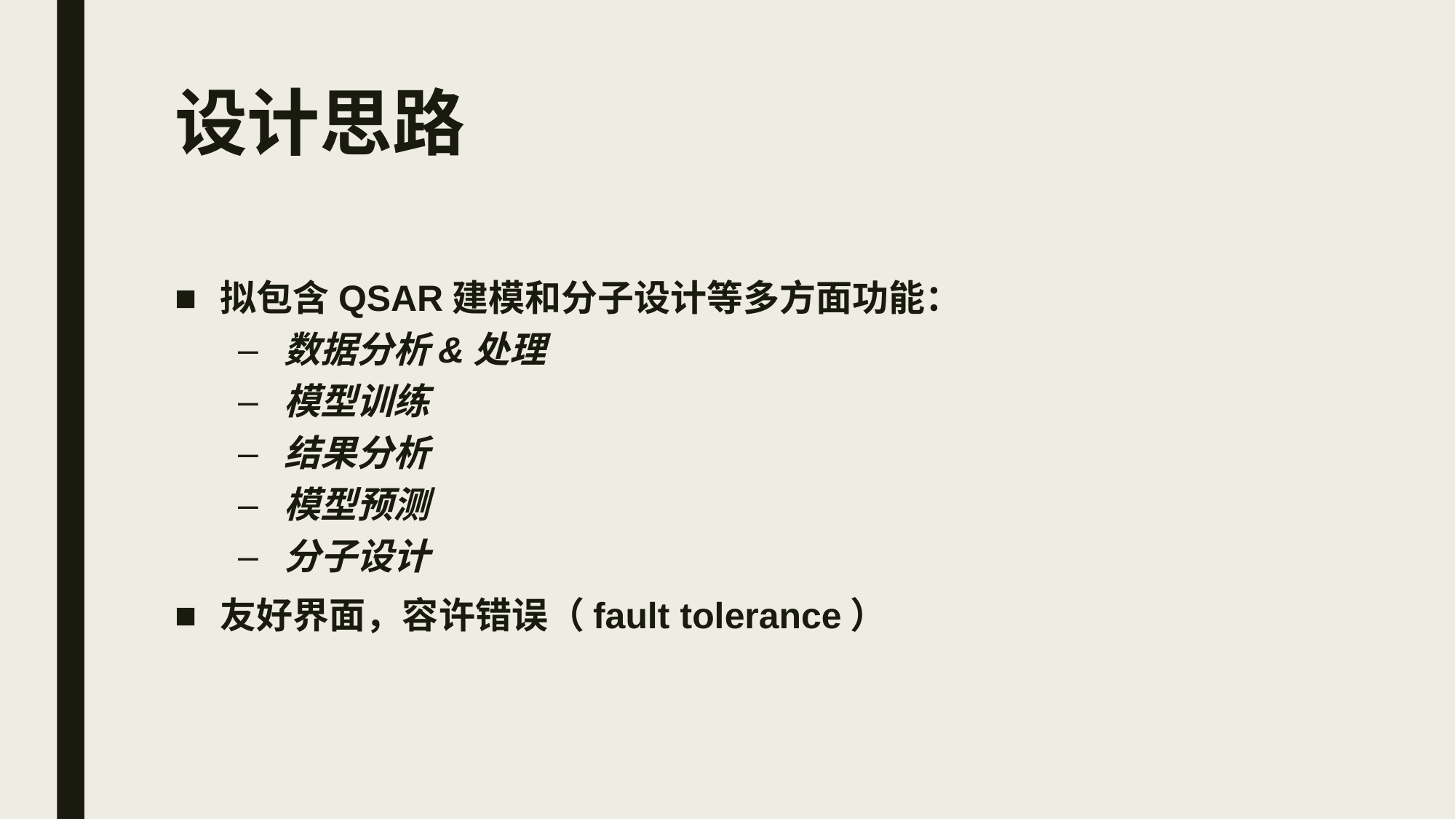

# 设计思路
拟包含QSAR建模和分子设计等多方面功能：
数据分析&处理
模型训练
结果分析
模型预测
分子设计
友好界面，容许错误（fault tolerance）